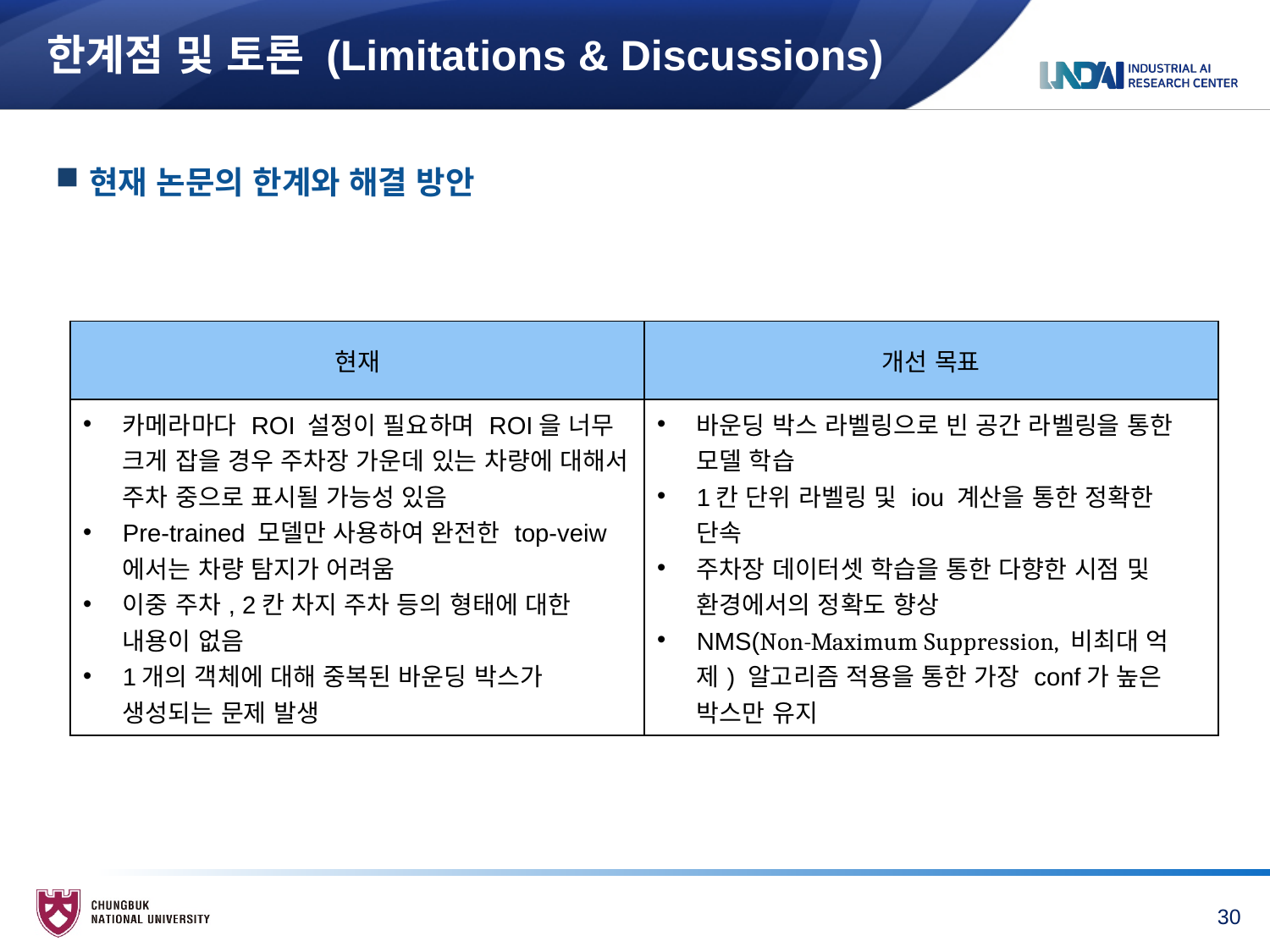

# 한계점 및 토론 (Limitations & Discussions)
현재 논문의 한계와 해결 방안
| 현재 | 개선 목표 |
| --- | --- |
| 카메라마다 ROI 설정이 필요하며 ROI을 너무 크게 잡을 경우 주차장 가운데 있는 차량에 대해서 주차 중으로 표시될 가능성 있음 Pre-trained 모델만 사용하여 완전한 top-veiw에서는 차량 탐지가 어려움 이중 주차, 2칸 차지 주차 등의 형태에 대한 내용이 없음 1개의 객체에 대해 중복된 바운딩 박스가 생성되는 문제 발생 | 바운딩 박스 라벨링으로 빈 공간 라벨링을 통한 모델 학습 1칸 단위 라벨링 및 iou 계산을 통한 정확한 단속 주차장 데이터셋 학습을 통한 다향한 시점 및 환경에서의 정확도 향상 NMS(Non-Maximum Suppression, 비최대 억제) 알고리즘 적용을 통한 가장 conf가 높은 박스만 유지 |